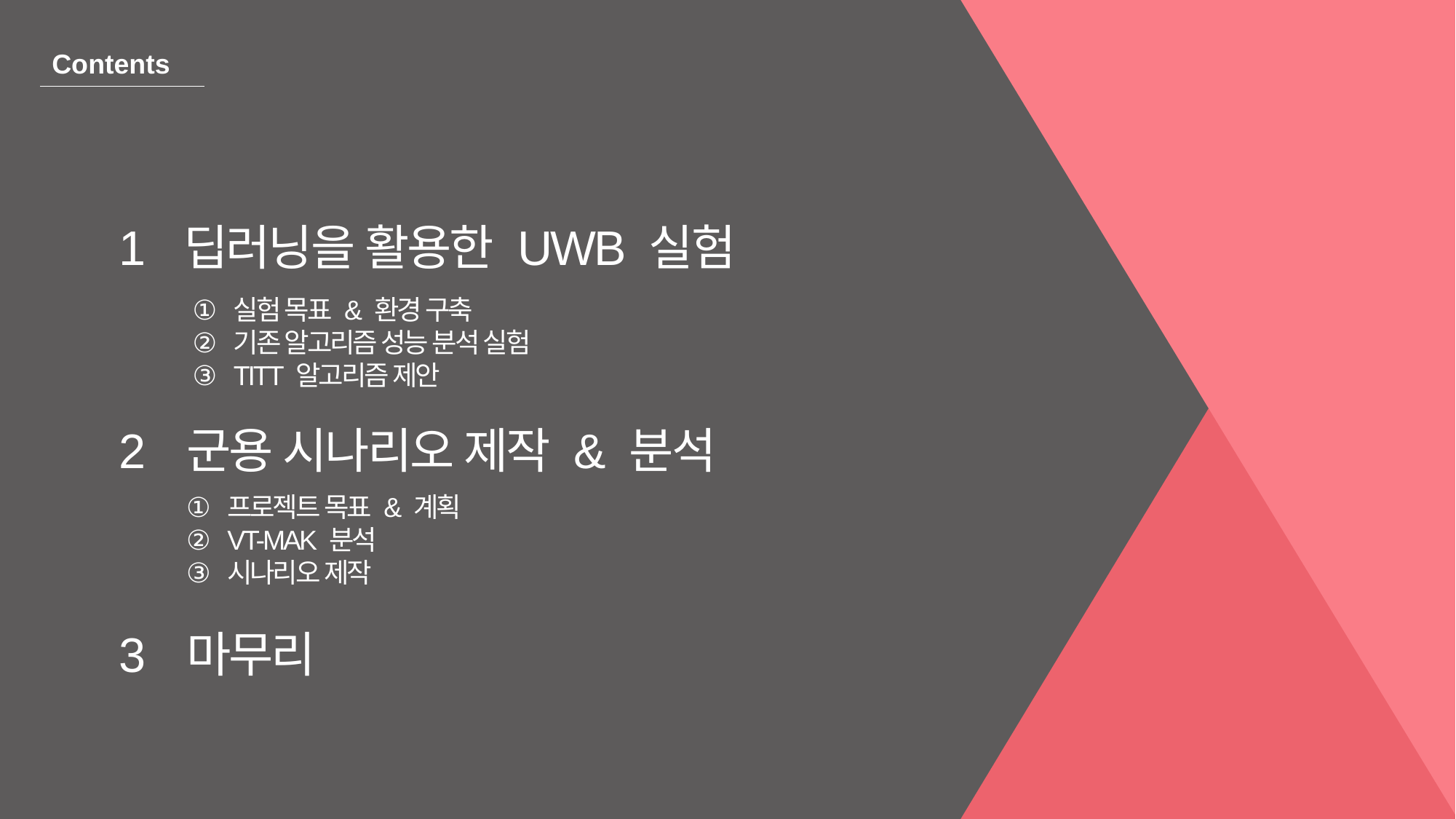

Contents
1
딥러닝을 활용한 UWB 실험
실험 목표 & 환경 구축
기존 알고리즘 성능 분석 실험
TITT 알고리즘 제안
2
군용 시나리오 제작 & 분석
프로젝트 목표 & 계획
VT-MAK 분석
시나리오 제작
3
마무리